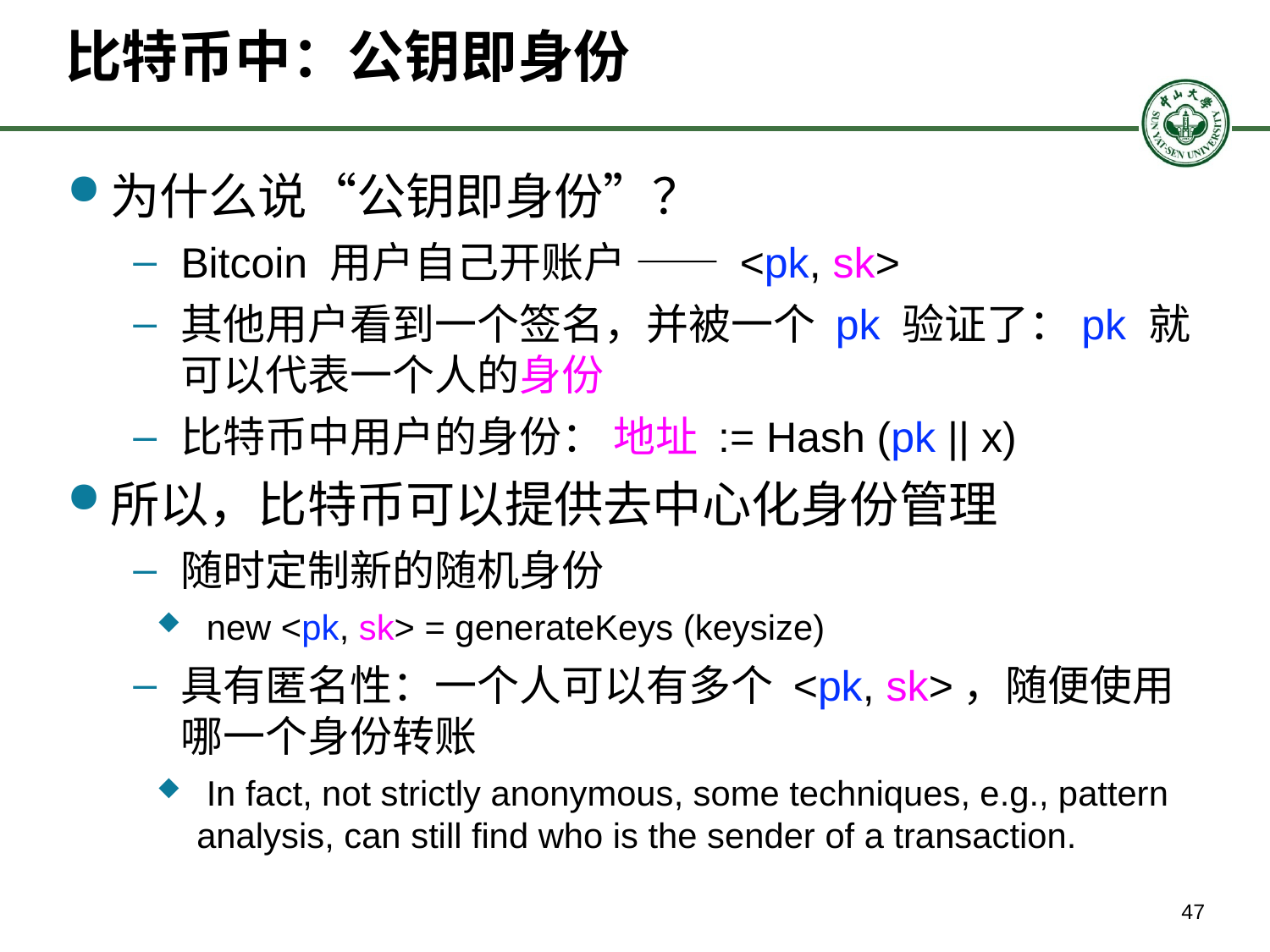

# 比特币中：公钥即身份
为什么说“公钥即身份”？
Bitcoin 用户自己开账户 —— <pk, sk>
其他用户看到一个签名，并被一个 pk 验证了：pk 就可以代表一个人的身份
比特币中用户的身份： 地址 := Hash (pk || x)
所以，比特币可以提供去中心化身份管理
随时定制新的随机身份
 new <pk, sk> = generateKeys (keysize)
具有匿名性：一个人可以有多个 <pk, sk>，随便使用哪一个身份转账
 In fact, not strictly anonymous, some techniques, e.g., pattern analysis, can still find who is the sender of a transaction.